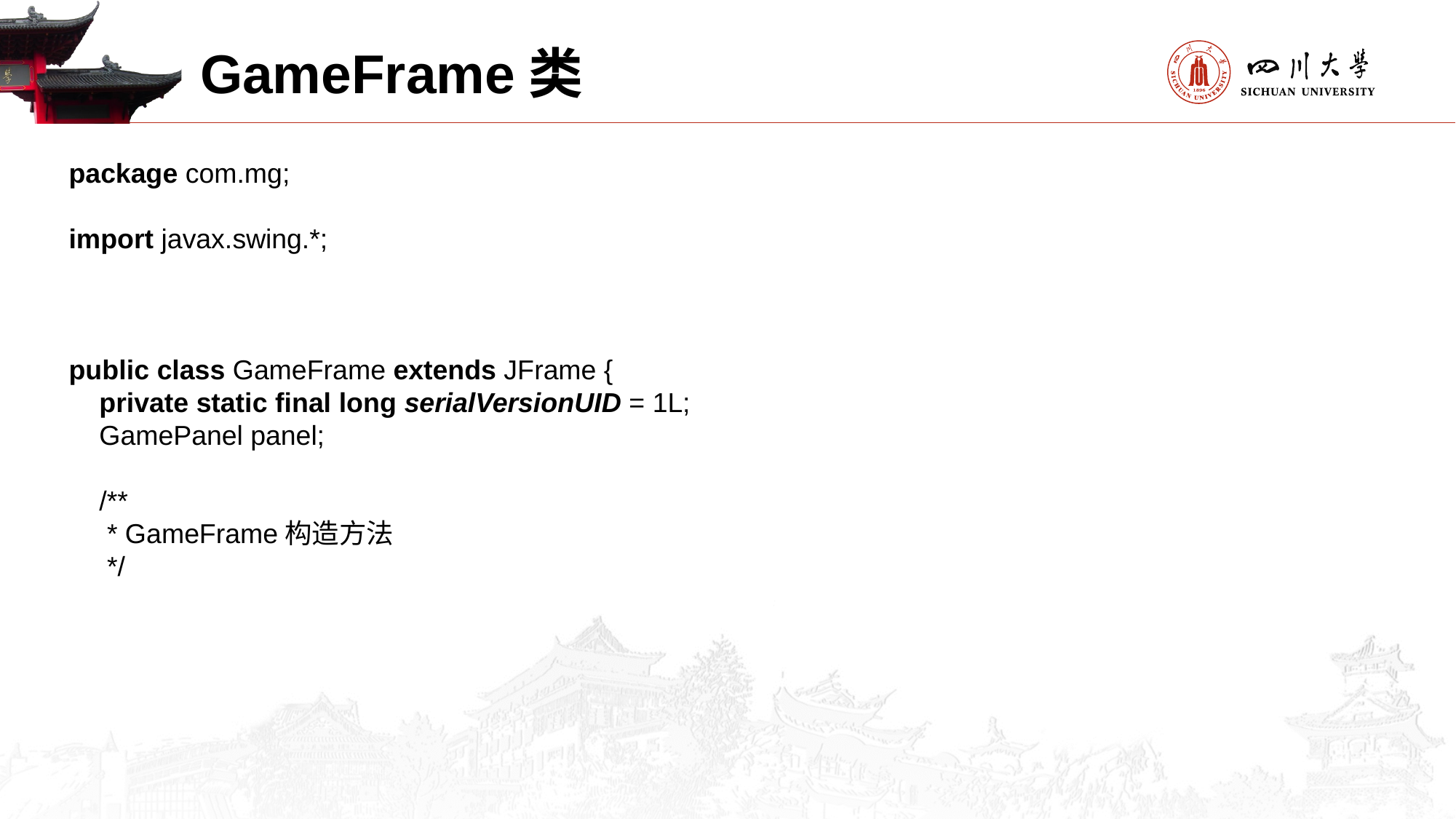

GameFrame类
package com.mg;

import javax.swing.*;

public class GameFrame extends JFrame {
    private static final long serialVersionUID = 1L;
    GamePanel panel;

    /**
     * GameFrame构造方法
     */